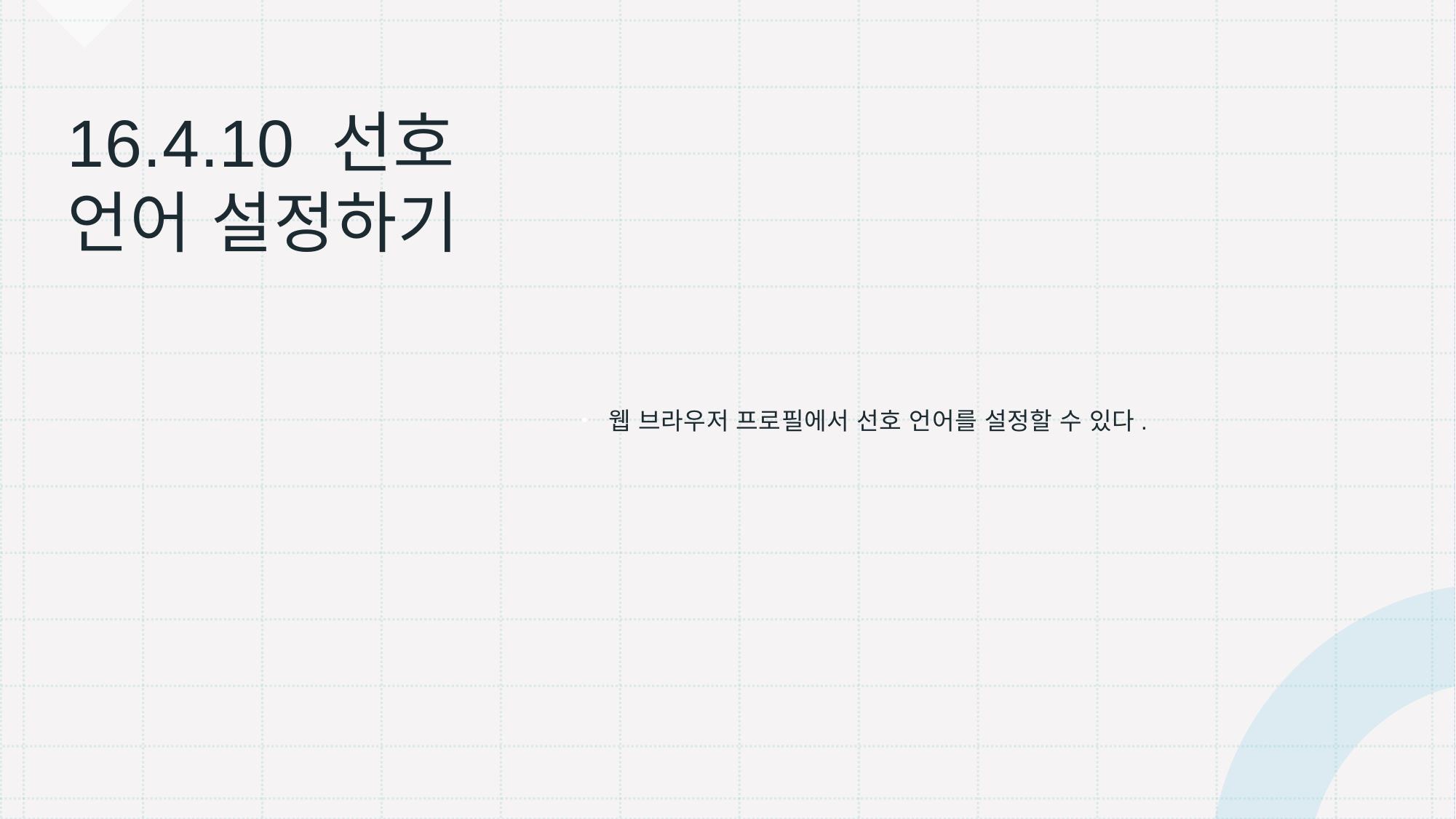

웹 브라우저 프로필에서 선호 언어를 설정할 수 있다.
# 16.4.10 선호 언어 설정하기